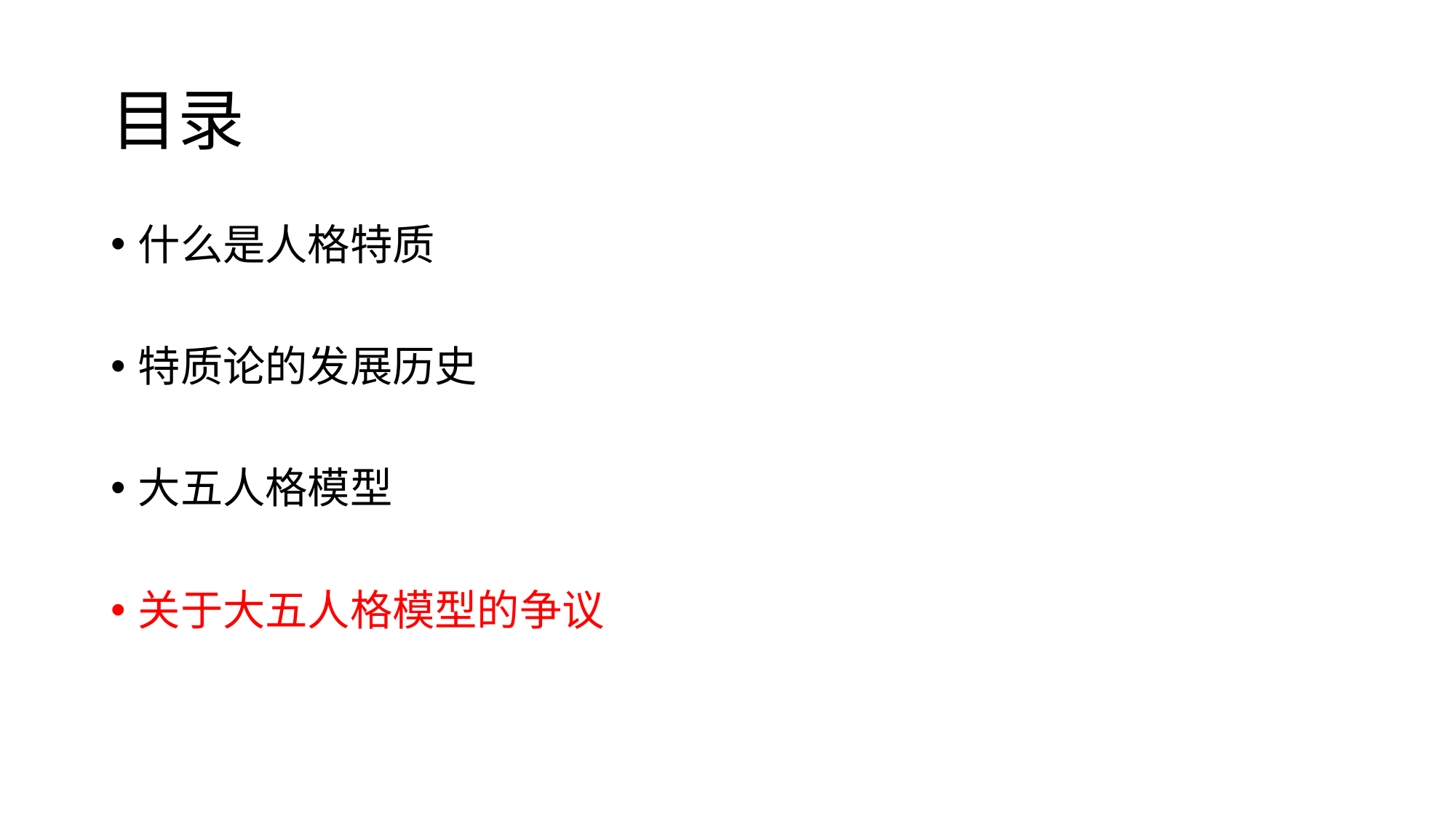

# 目录
什么是人格特质

特质论的发展历史

大五人格模型

关于大五人格模型的争议